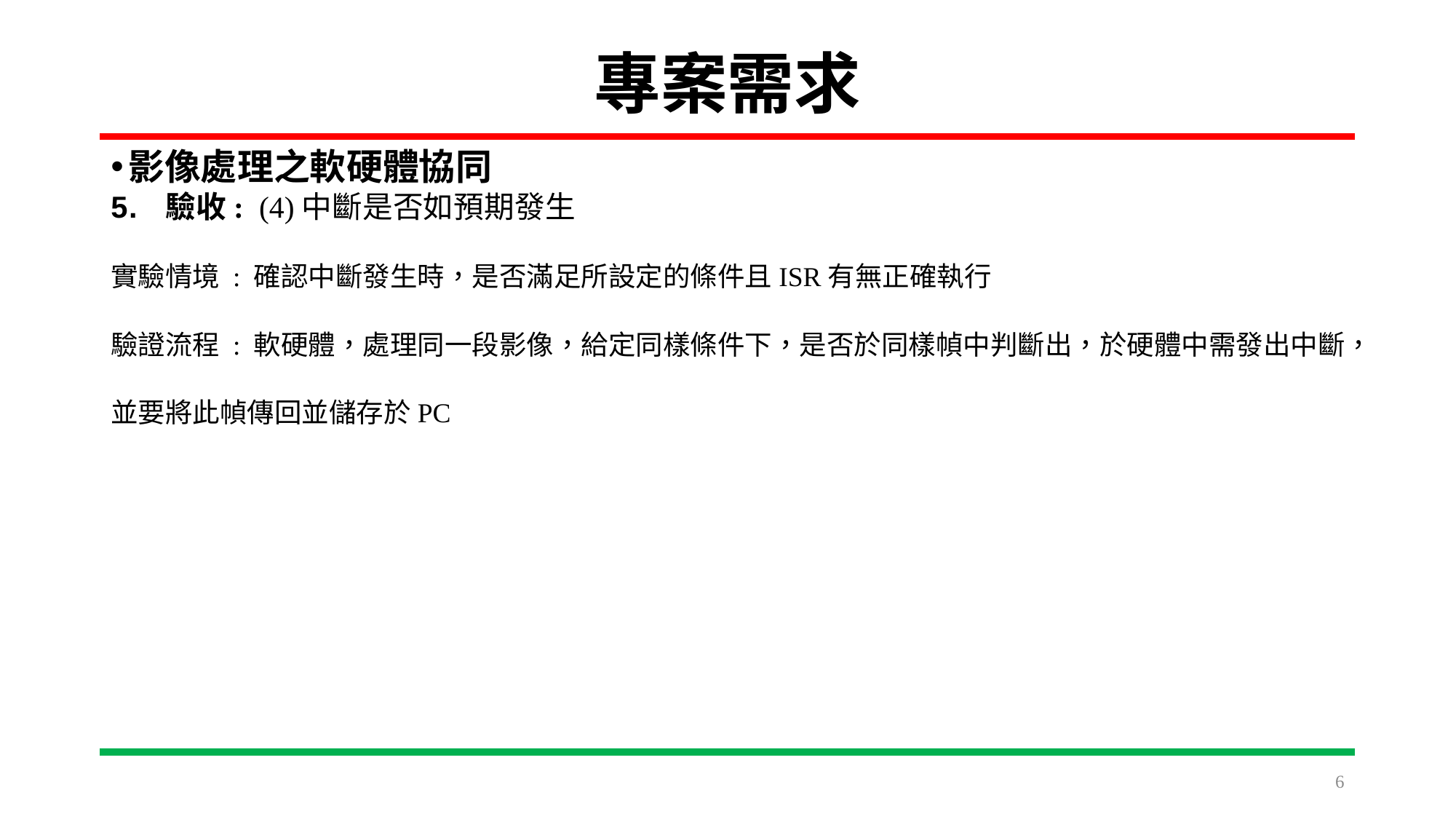

# 專案需求
影像處理之軟硬體協同
驗收:  (4)中斷是否如預期發生

實驗情境 : 確認中斷發生時，是否滿足所設定的條件且ISR有無正確執行

驗證流程 : 軟硬體，處理同一段影像，給定同樣條件下，是否於同樣幀中判斷出，於硬體中需發出中斷，

並要將此幀傳回並儲存於PC
6